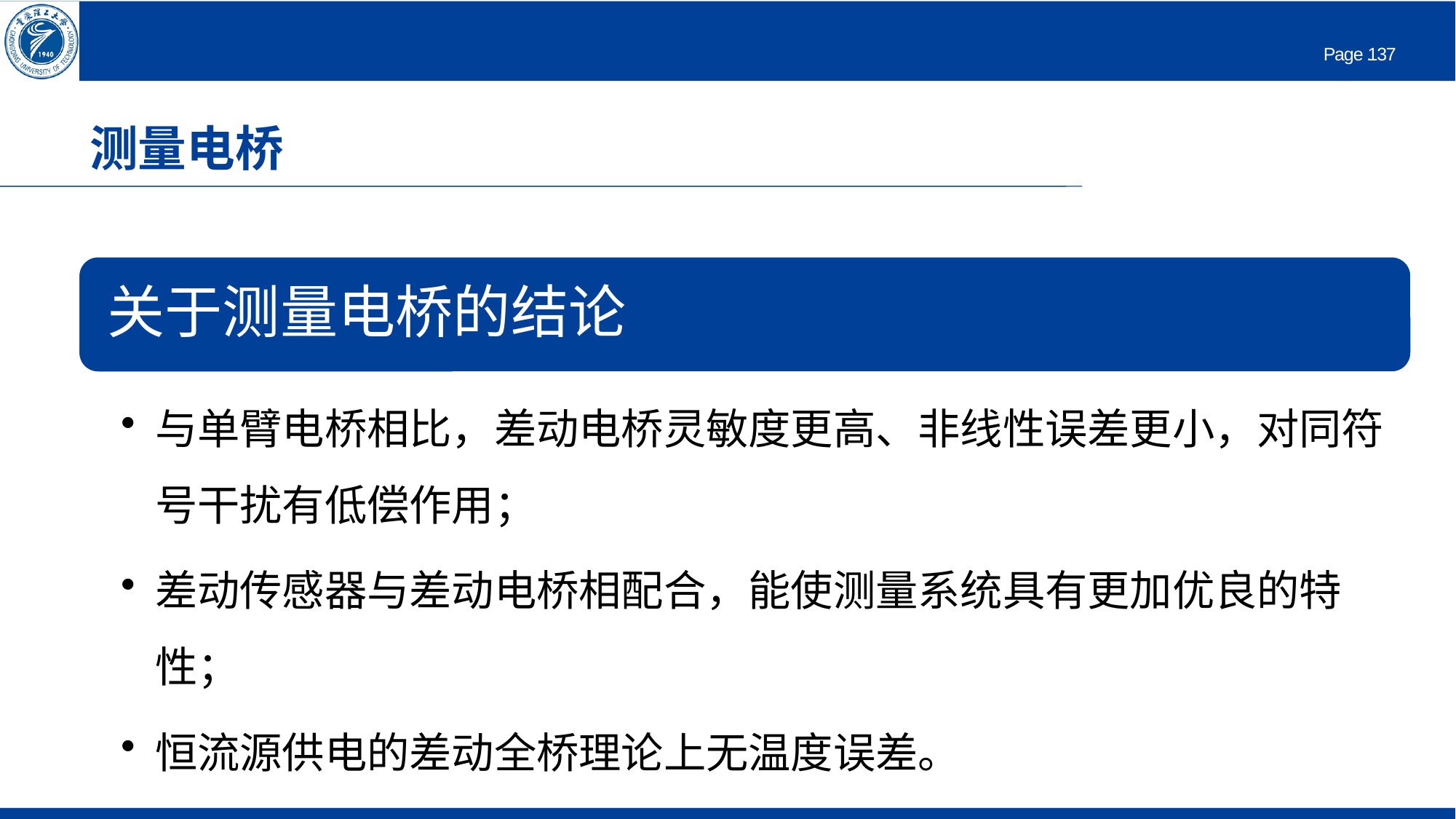

# 测量电桥
关于测量电桥的结论
与单臂电桥相比，差动电桥灵敏度更高、非线性误差更小，对同符号干扰有低偿作用；
差动传感器与差动电桥相配合，能使测量系统具有更加优良的特性；
恒流源供电的差动全桥理论上无温度误差。